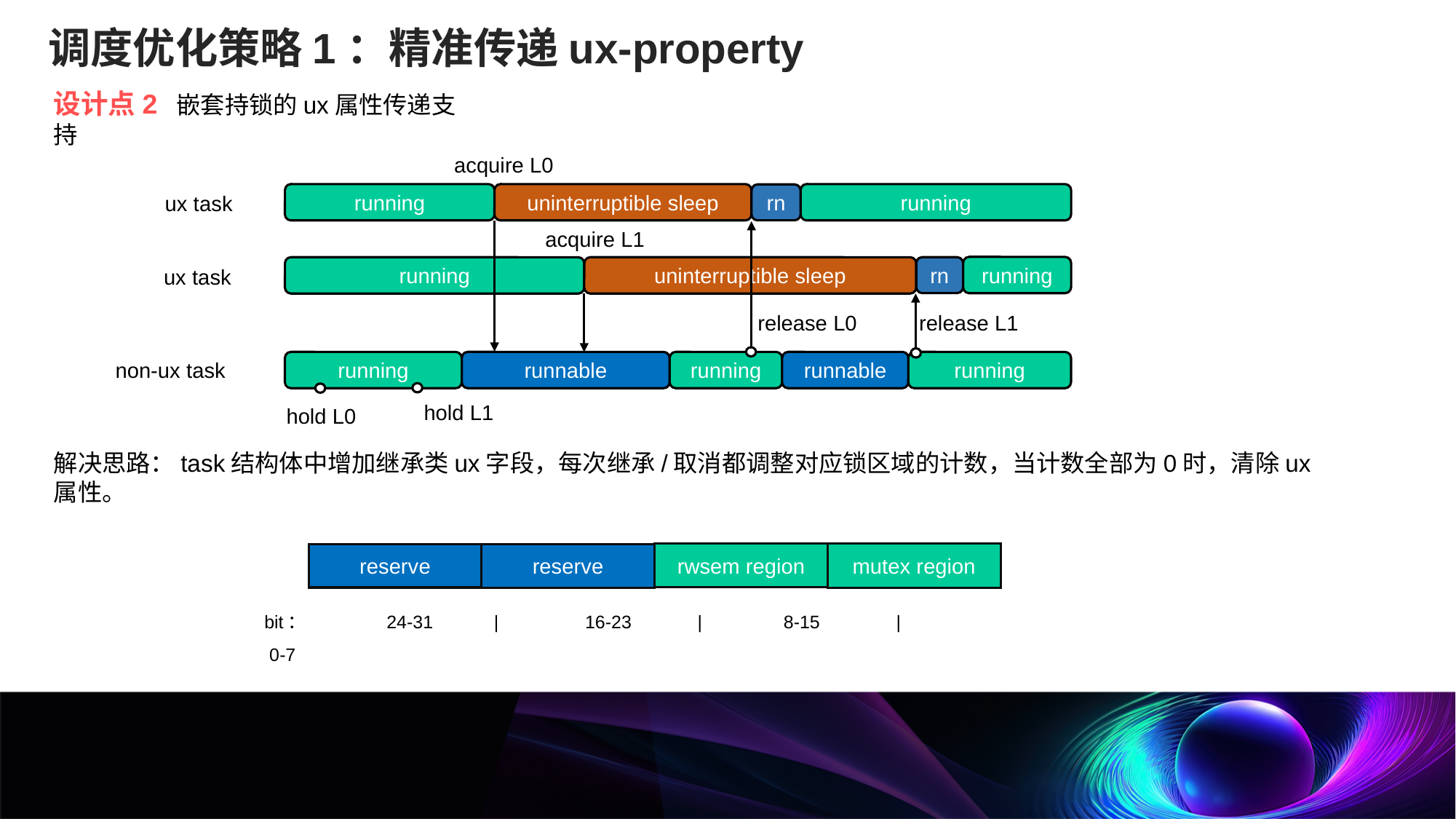

调度优化策略1：精准传递ux-property
设计点2  嵌套持锁的ux属性传递支持
acquire L0
running
uninterruptible sleep
running
ux task
rn
acquire L1
running
running
uninterruptible sleep
rn
ux task
release L0
release L1

non-ux task
running
runnable
running
runnable
running

hold L1
hold L0
解决思路：task结构体中增加继承类ux字段，每次继承/取消都调整对应锁区域的计数，当计数全部为0时，清除ux属性。
rwsem region
mutex region
reserve
reserve
bit：                   24-31            |                 16-23             |                8-15               |                    0-7